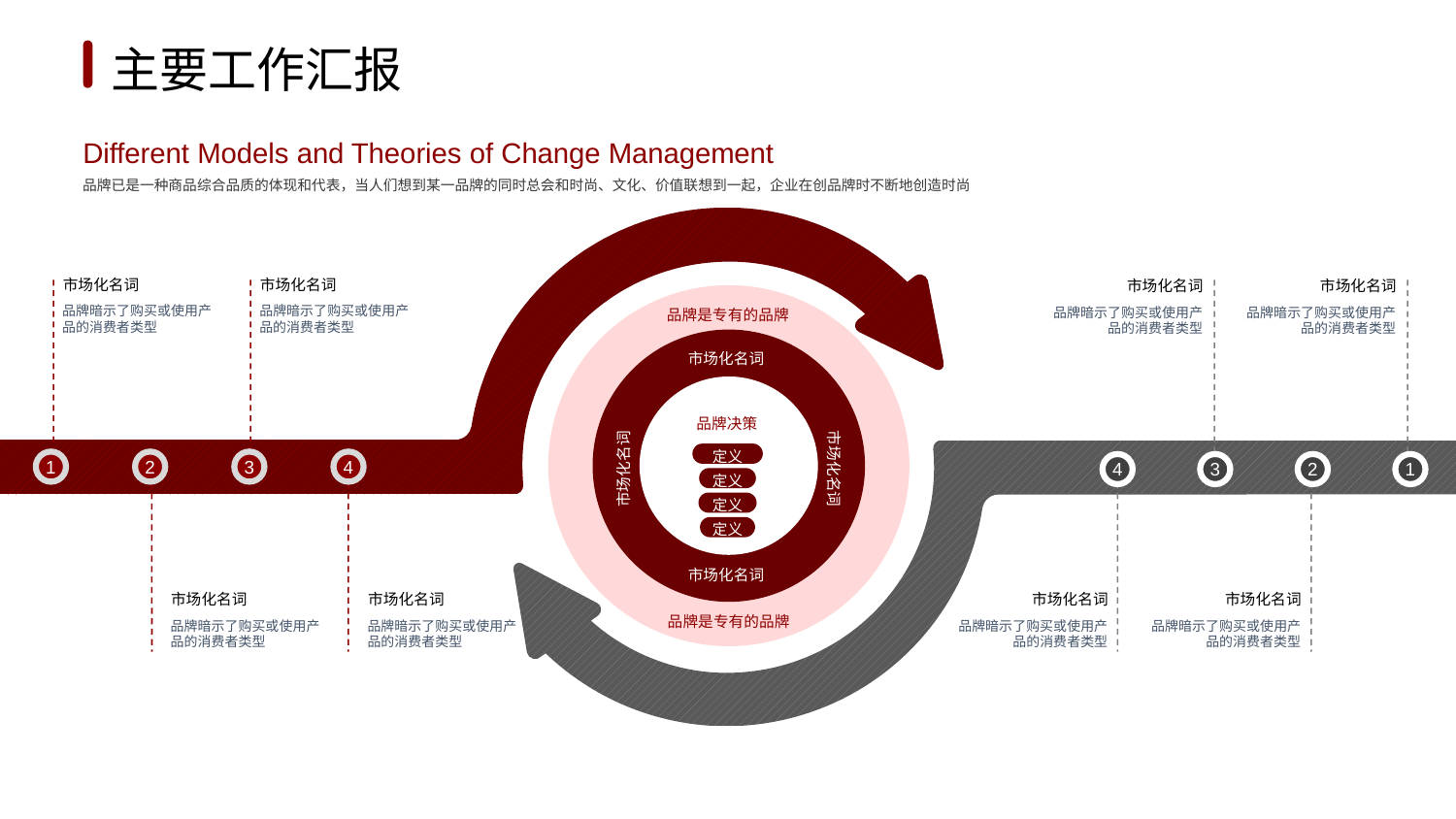

1
2
3
4
5
6
主要工作汇报

Different Models and Theories of Change Management
品牌已是一种商品综合品质的体现和代表，当人们想到某一品牌的同时总会和时尚、文化、价值联想到一起，企业在创品牌时不断地创造时尚

市场化名词
市场化名词
市场化名词
品牌暗示了购买或使用产品的消费者类型
市场化名词
品牌暗示了购买或使用产品的消费者类型

品牌是专有的品牌
品牌暗示了购买或使用产品的消费者类型
品牌暗示了购买或使用产品的消费者类型
市场化名词
品牌决策
定义
定义
定义
定义

1
2
3
4
市场化名词
市场化名词
4
3
2
1

市场化名词
市场化名词
市场化名词
市场化名词
品牌暗示了购买或使用产品的消费者类型
市场化名词
品牌暗示了购买或使用产品的消费者类型
品牌是专有的品牌
品牌暗示了购买或使用产品的消费者类型
品牌暗示了购买或使用产品的消费者类型